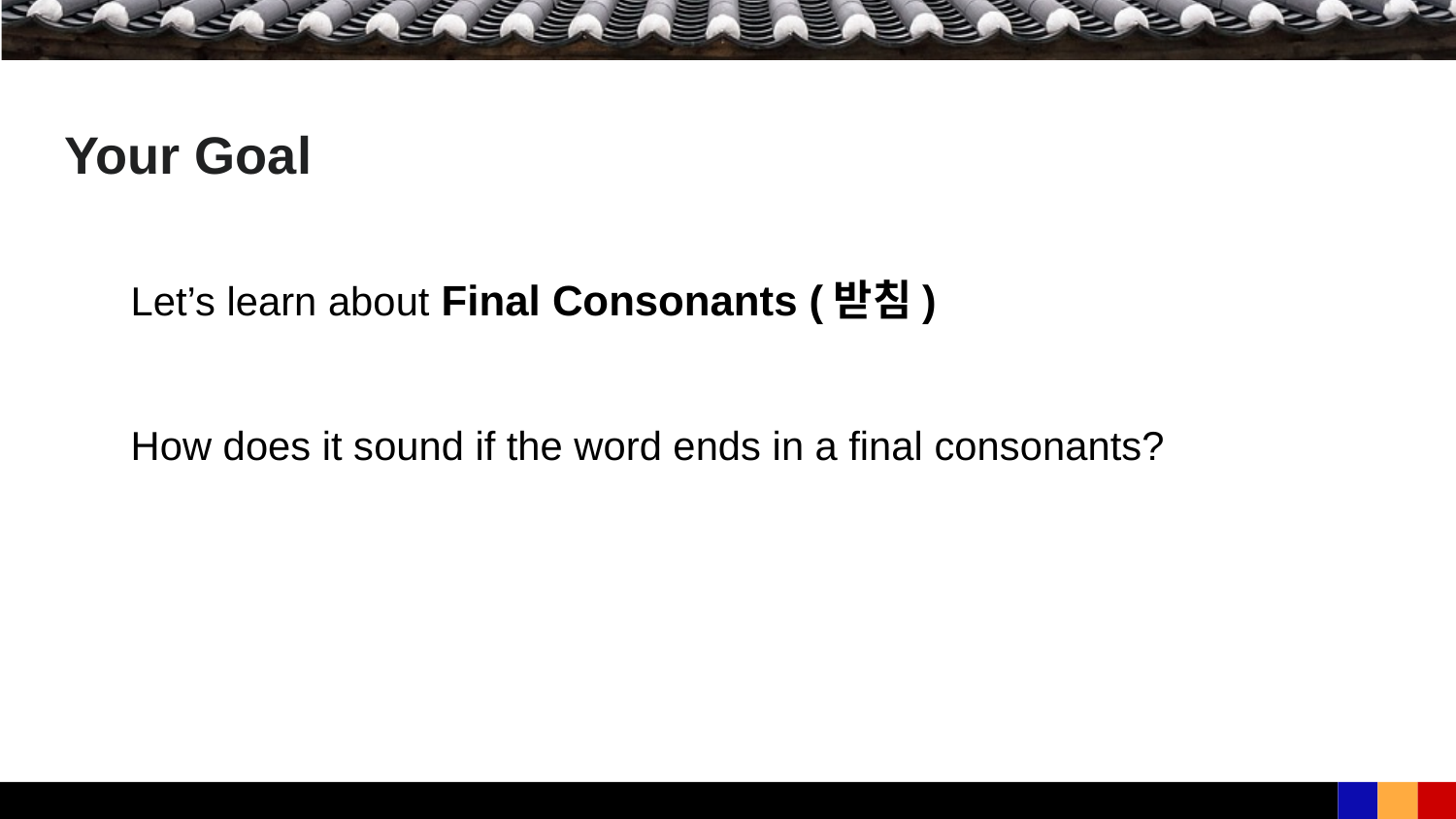

# Your Goal
Let’s learn about Final Consonants (받침)

How does it sound if the word ends in a final consonants?